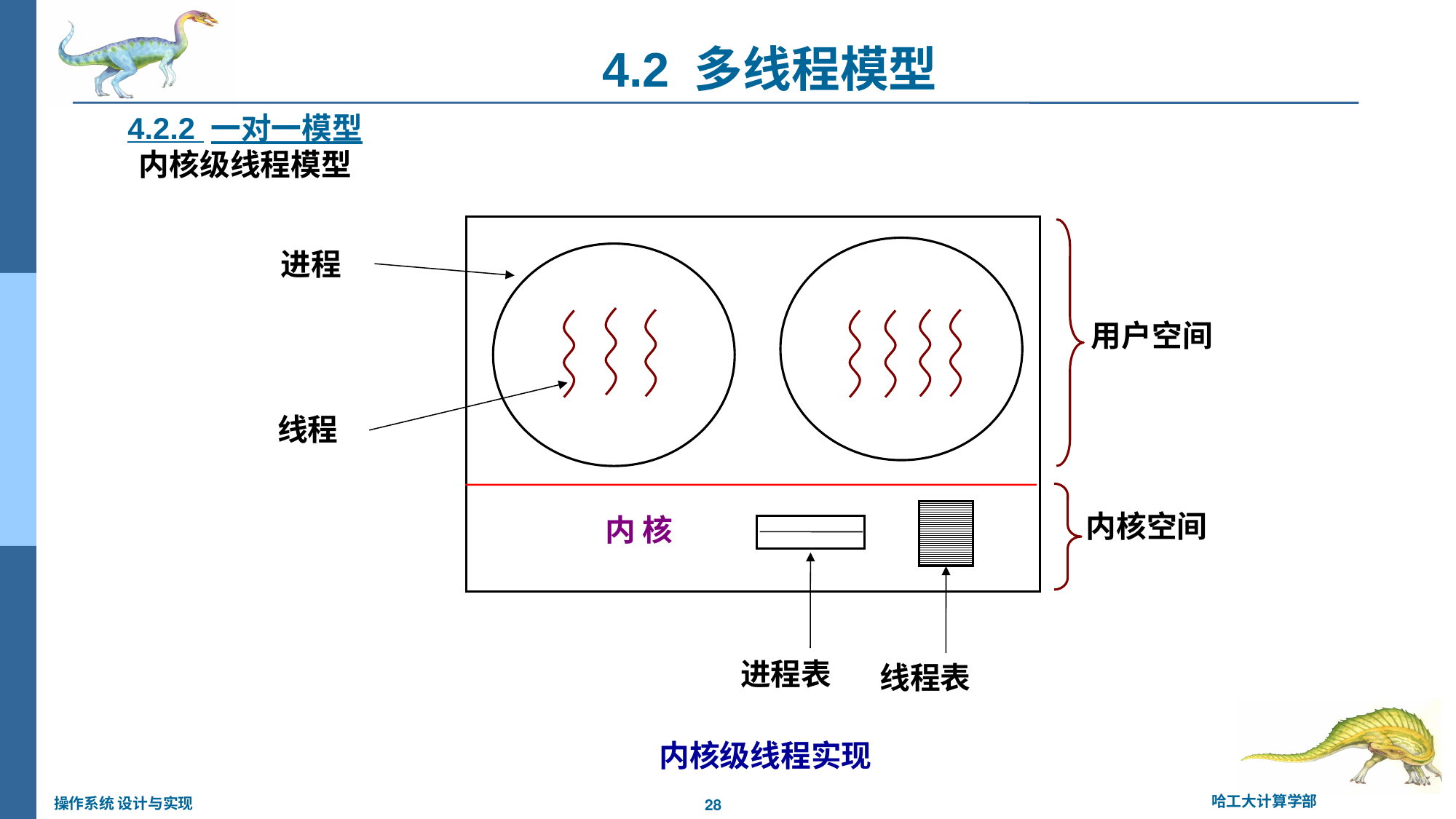

4.2 多线程模型
4.2.2 一对一模型
内核级线程模型

进程

用户空间

线程

内核空间
内 核

进程表
线程表
内核级线程实现